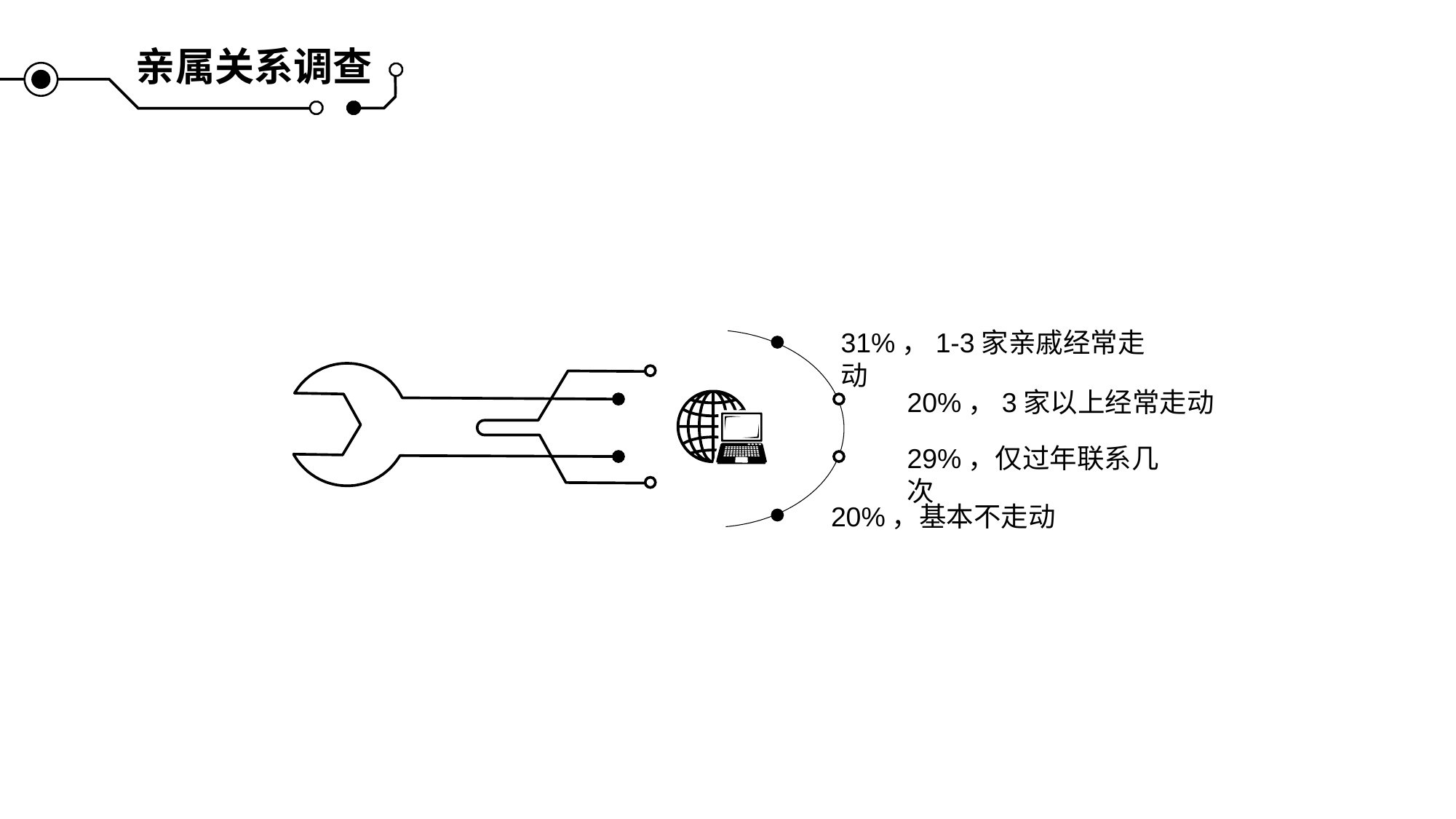

亲属关系调查

31%，1-3家亲戚经常走动

20%，3家以上经常走动

29%，仅过年联系几次

20%，基本不走动